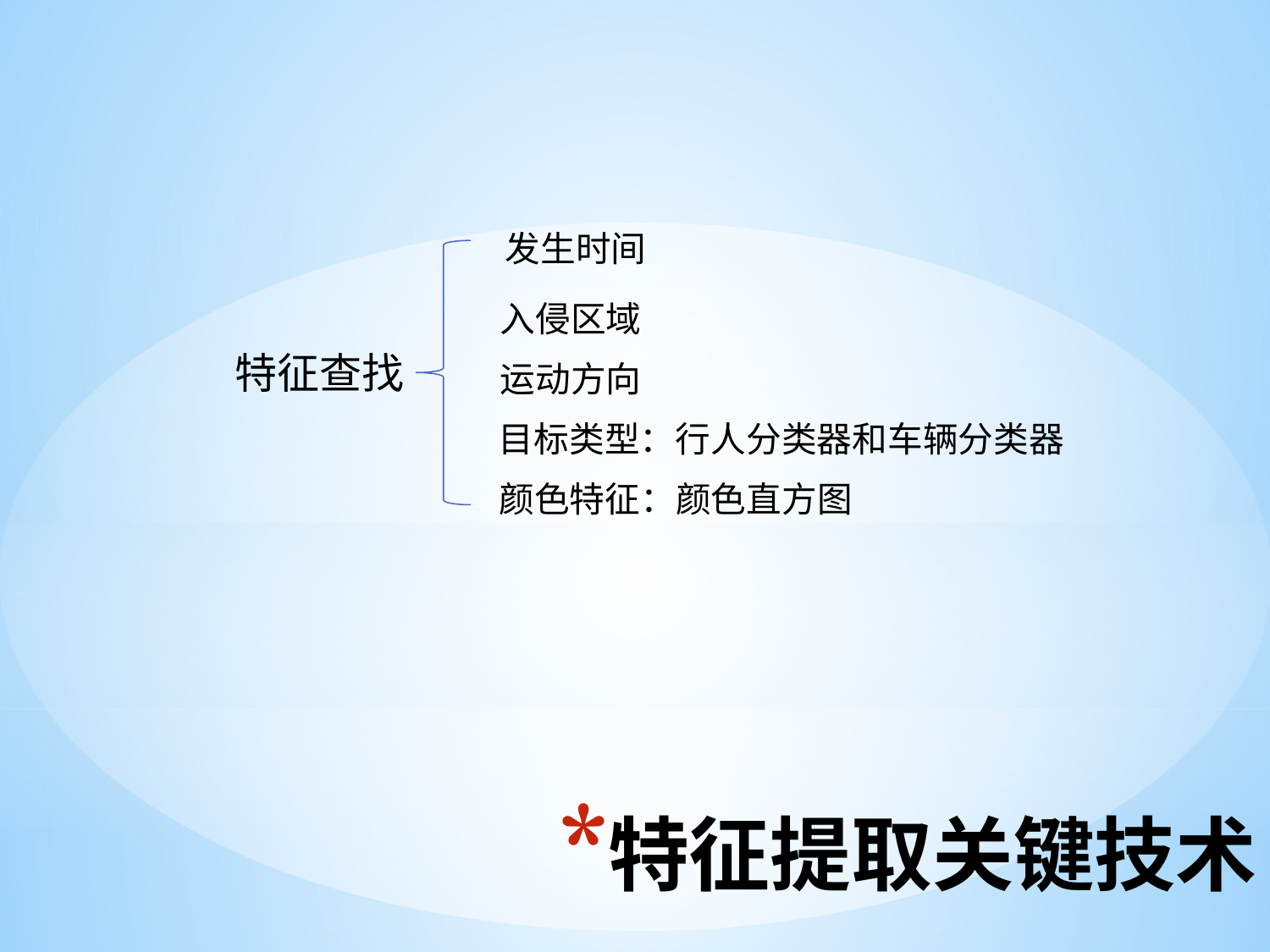

发生时间

入侵区域
特征查找
运动方向
目标类型：行人分类器和车辆分类器
颜色特征：颜色直方图
# 特征提取关键技术